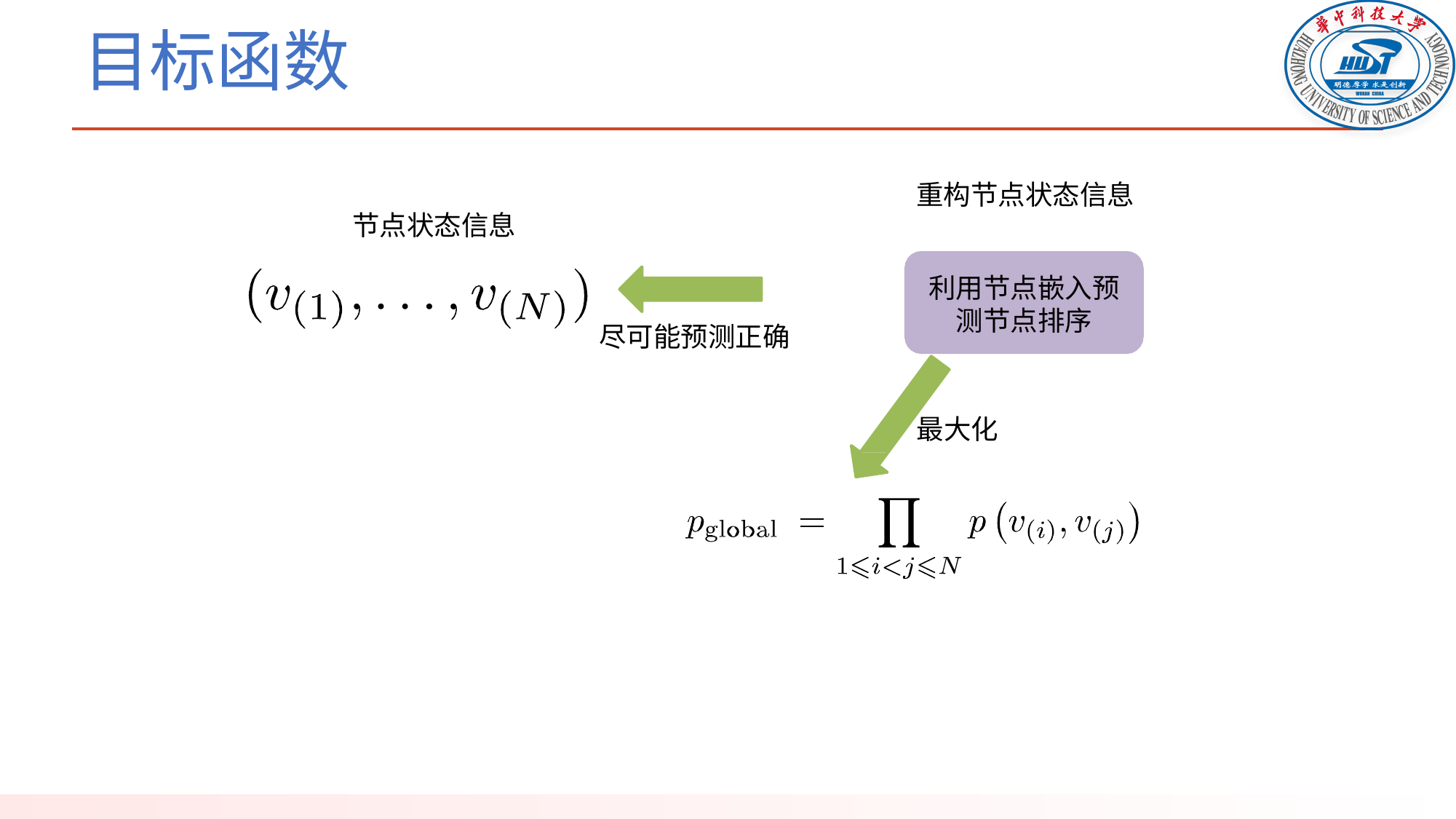

# 目标函数
重构节点状态信息
节点状态信息

利用节点嵌入预测节点排序

尽可能预测正确

最大化